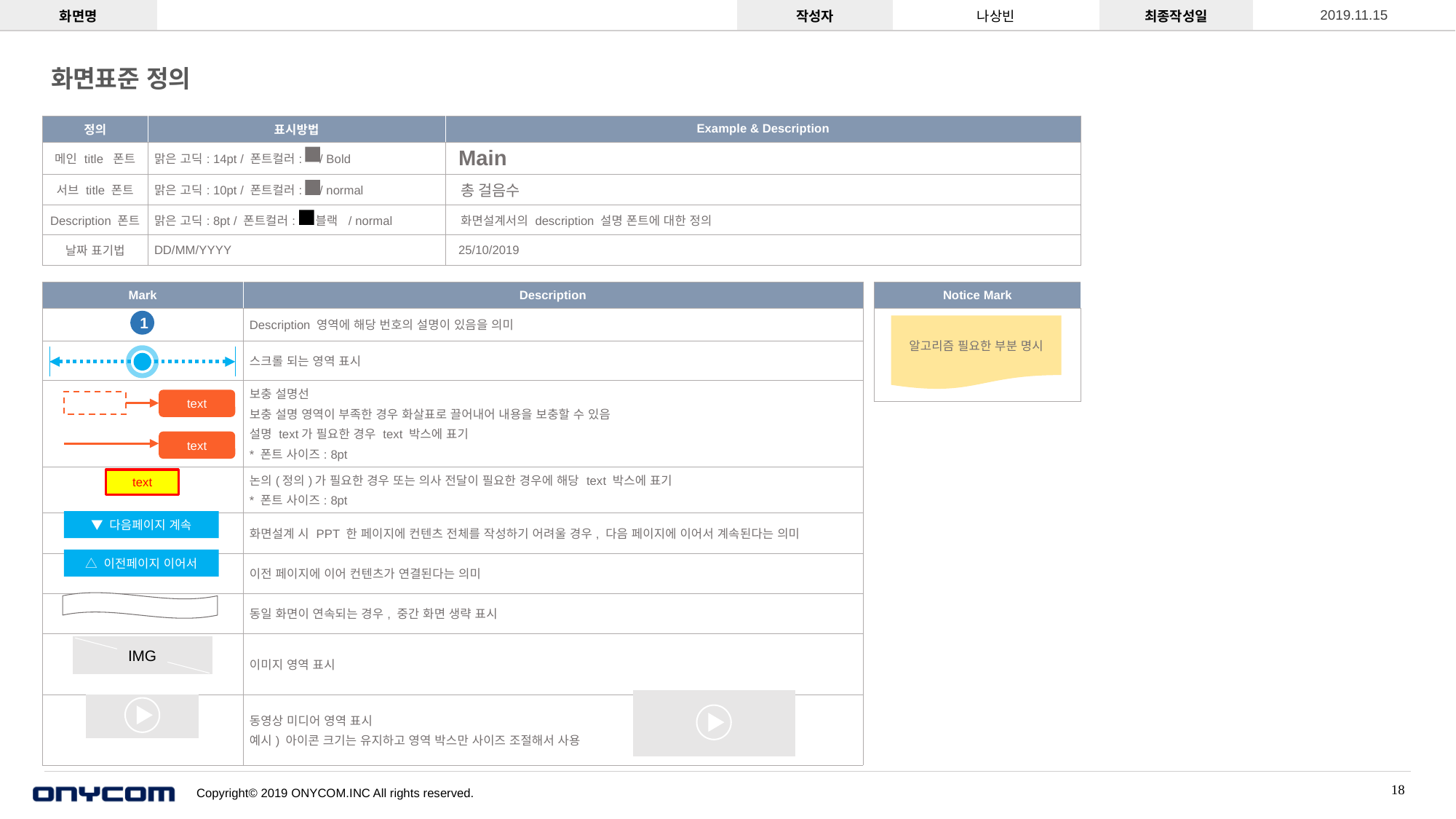

| 화면표준 정의 |  |  |
| --- | --- | --- |
|  |  |  |
|  |  |  |
| 정의 | 표시방법 | Example & Description |
| --- | --- | --- |
| 메인 title 폰트 | 맑은 고딕: 14pt / 폰트컬러: / Bold | Main |
| 서브 title 폰트 | 맑은 고딕: 10pt / 폰트컬러: / normal | 총 걸음수 |
| Description 폰트 | 맑은 고딕: 8pt / 폰트컬러: 블랙 / normal | 화면설계서의 description 설명 폰트에 대한 정의 |
| 날짜 표기법 | DD/MM/YYYY | 25/10/2019 |

| Mark | Description |
| --- | --- |
|  | Description 영역에 해당 번호의 설명이 있음을 의미 |
|  | 스크롤 되는 영역 표시 |
|  | 보충 설명선 보충 설명 영역이 부족한 경우 화살표로 끌어내어 내용을 보충할 수 있음 설명 text가 필요한 경우 text 박스에 표기 \* 폰트 사이즈: 8pt |
|  | 논의(정의)가 필요한 경우 또는 의사 전달이 필요한 경우에 해당 text 박스에 표기 \* 폰트 사이즈: 8pt |
|  | 화면설계 시 PPT 한 페이지에 컨텐츠 전체를 작성하기 어려울 경우, 다음 페이지에 이어서 계속된다는 의미 |
|  | 이전 페이지에 이어 컨텐츠가 연결된다는 의미 |
|  | 동일 화면이 연속되는 경우, 중간 화면 생략 표시 |
|  | 이미지 영역 표시 |
|  | 동영상 미디어 영역 표시 예시) 아이콘 크기는 유지하고 영역 박스만 사이즈 조절해서 사용 |
| Notice Mark |
| --- |
|  |
1
알고리즘 필요한 부분 명시

text

text
text
▼ 다음페이지 계속
△ 이전페이지 이어서

IMG

18